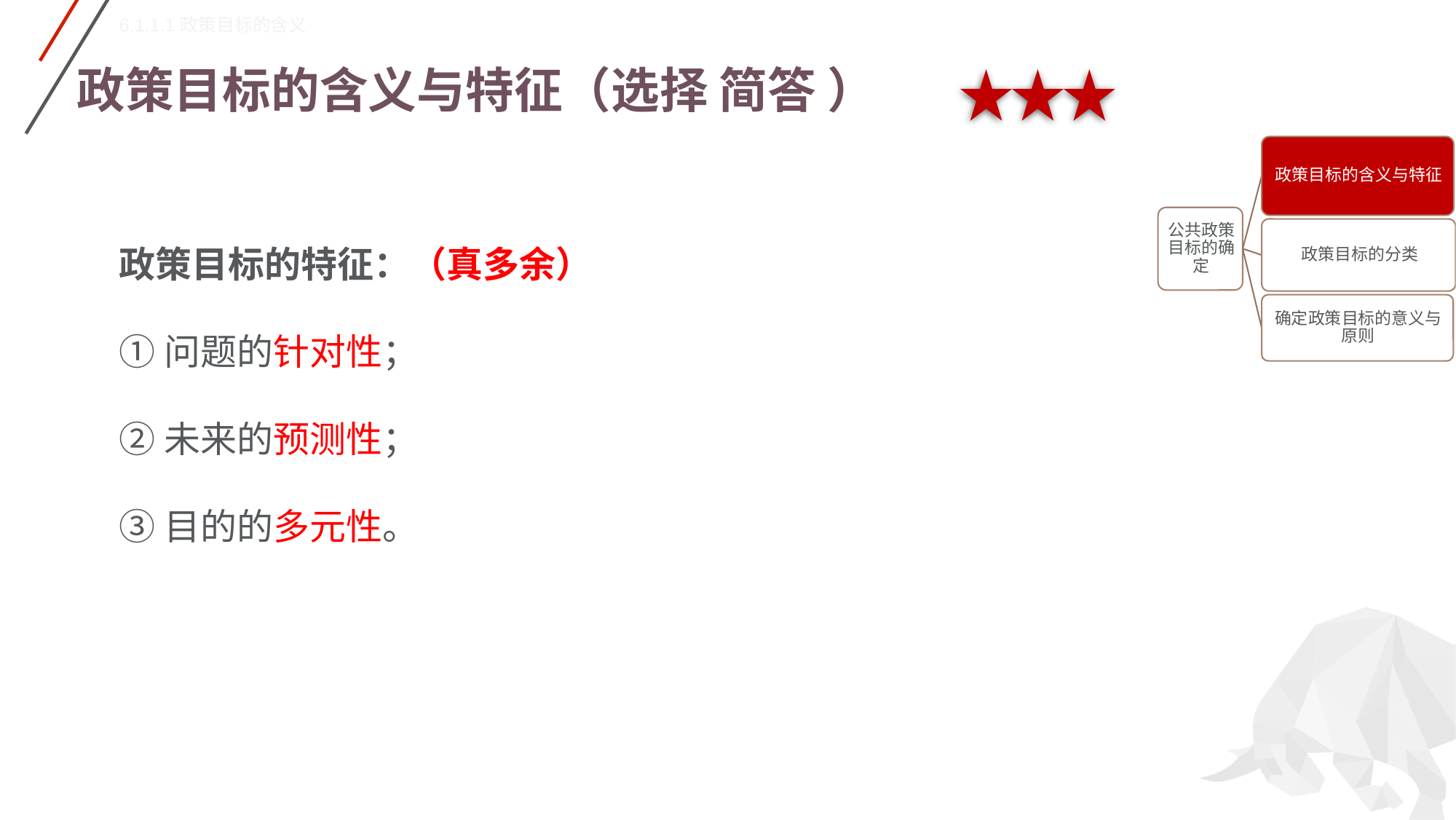

6.1.1.1政策目标的含义
# 政策目标的含义与特征（选择 简答 ）

公共政策目标的确定

政策目标的含义与特征

政策目标的分类

确定政策目标的意义与原则
政策目标的特征：（真多余）
①问题的针对性；
②未来的预测性；
③目的的多元性。